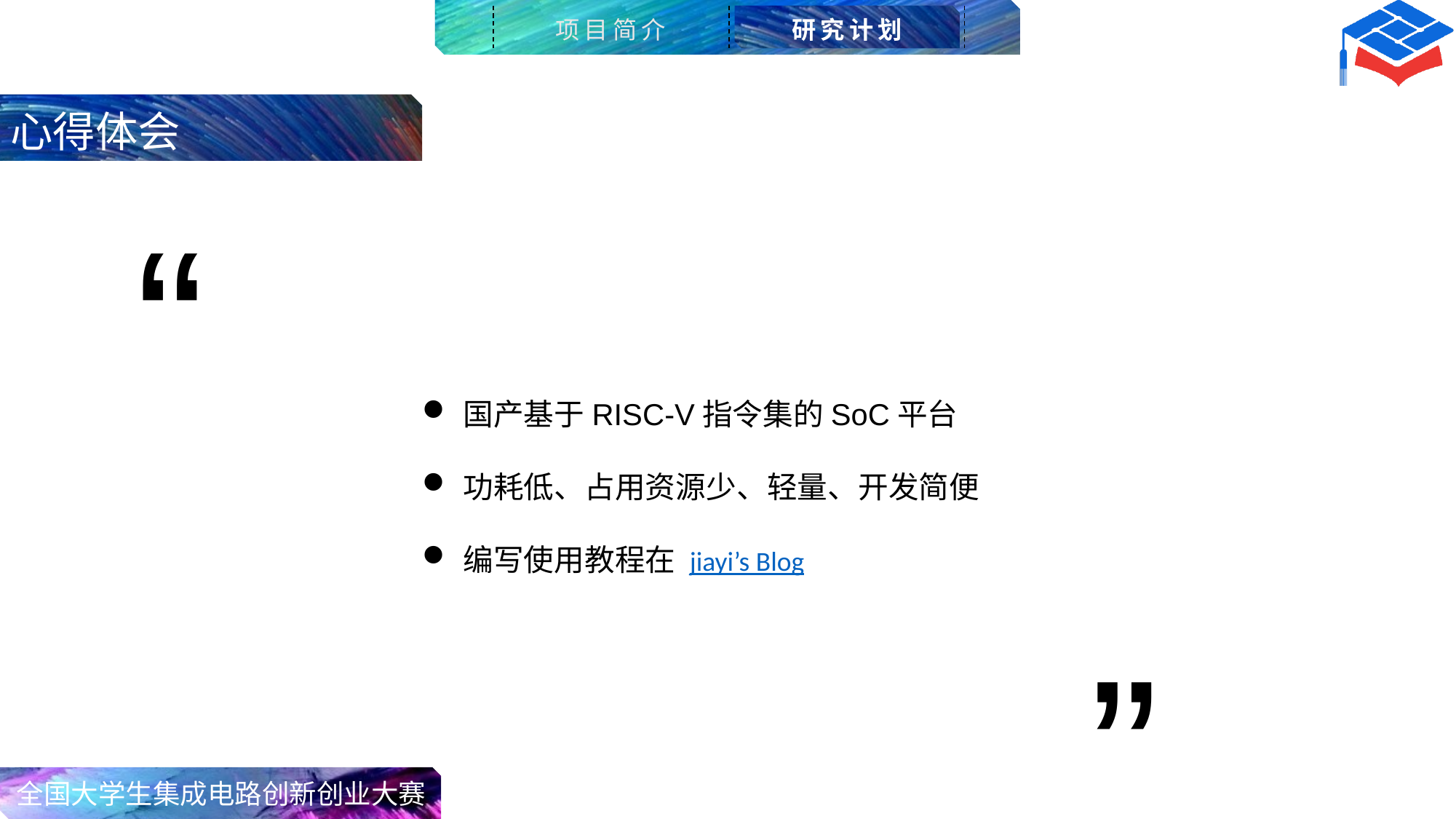

项目简介
研究计划
心得体会
“
国产基于RISC-V指令集的SoC平台
功耗低、占用资源少、轻量、开发简便
编写使用教程在 jiayi’s Blog
”
全国大学生集成电路创新创业大赛